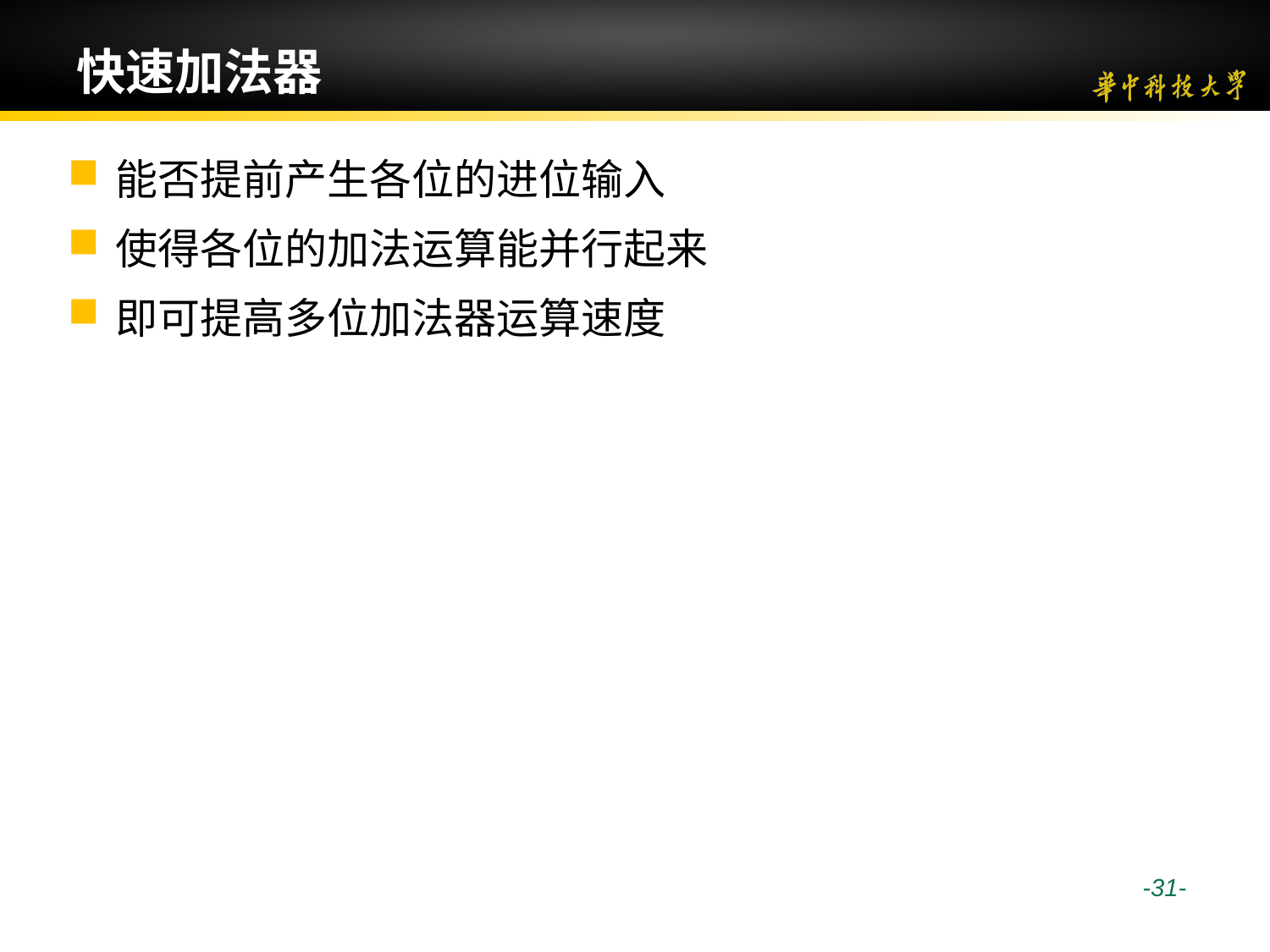

# 快速加法器
能否提前产生各位的进位输入
使得各位的加法运算能并行起来
即可提高多位加法器运算速度

 -31-